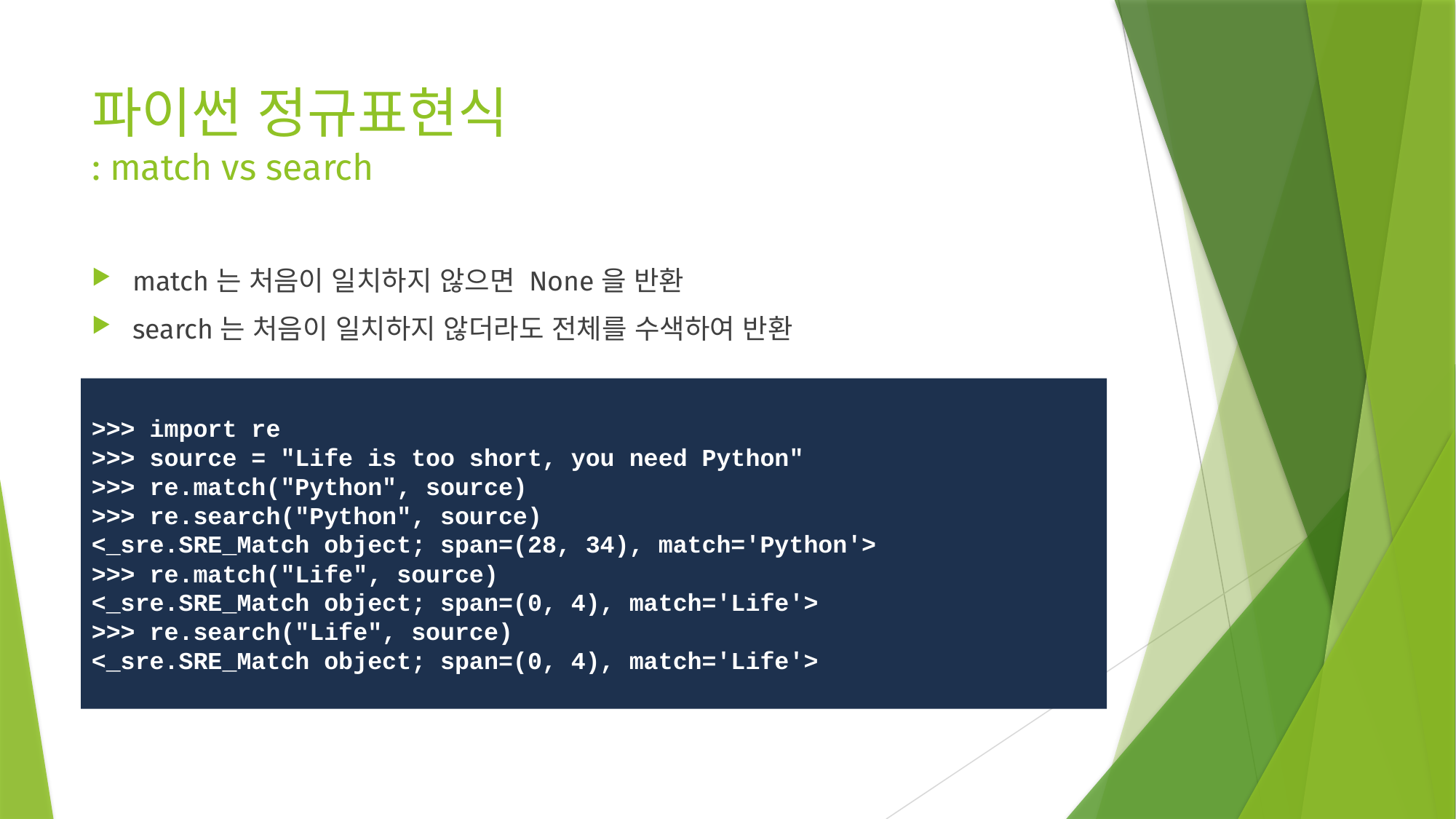

# 파이썬 정규표현식 : match vs search
match는 처음이 일치하지 않으면 None을 반환
search는 처음이 일치하지 않더라도 전체를 수색하여 반환

>>> import re
>>> source = "Life is too short, you need Python"
>>> re.match("Python", source)
>>> re.search("Python", source)
<_sre.SRE_Match object; span=(28, 34), match='Python'>
>>> re.match("Life", source)
<_sre.SRE_Match object; span=(0, 4), match='Life'>
>>> re.search("Life", source)
<_sre.SRE_Match object; span=(0, 4), match='Life'>